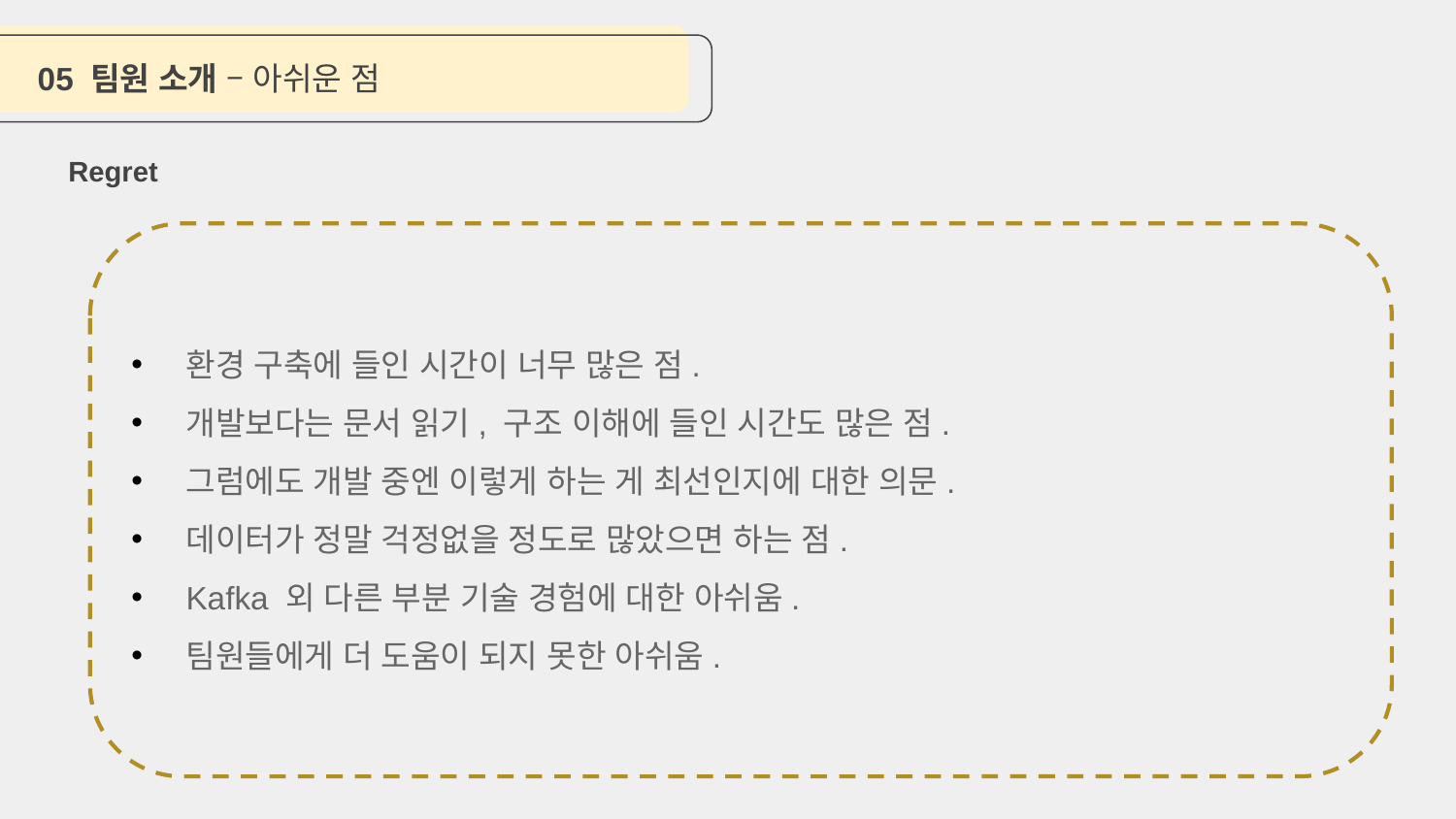

05 팀원 소개 – 아쉬운 점

Regret
환경 구축에 들인 시간이 너무 많은 점.
개발보다는 문서 읽기, 구조 이해에 들인 시간도 많은 점.
그럼에도 개발 중엔 이렇게 하는 게 최선인지에 대한 의문.
데이터가 정말 걱정없을 정도로 많았으면 하는 점.
Kafka 외 다른 부분 기술 경험에 대한 아쉬움.
팀원들에게 더 도움이 되지 못한 아쉬움.